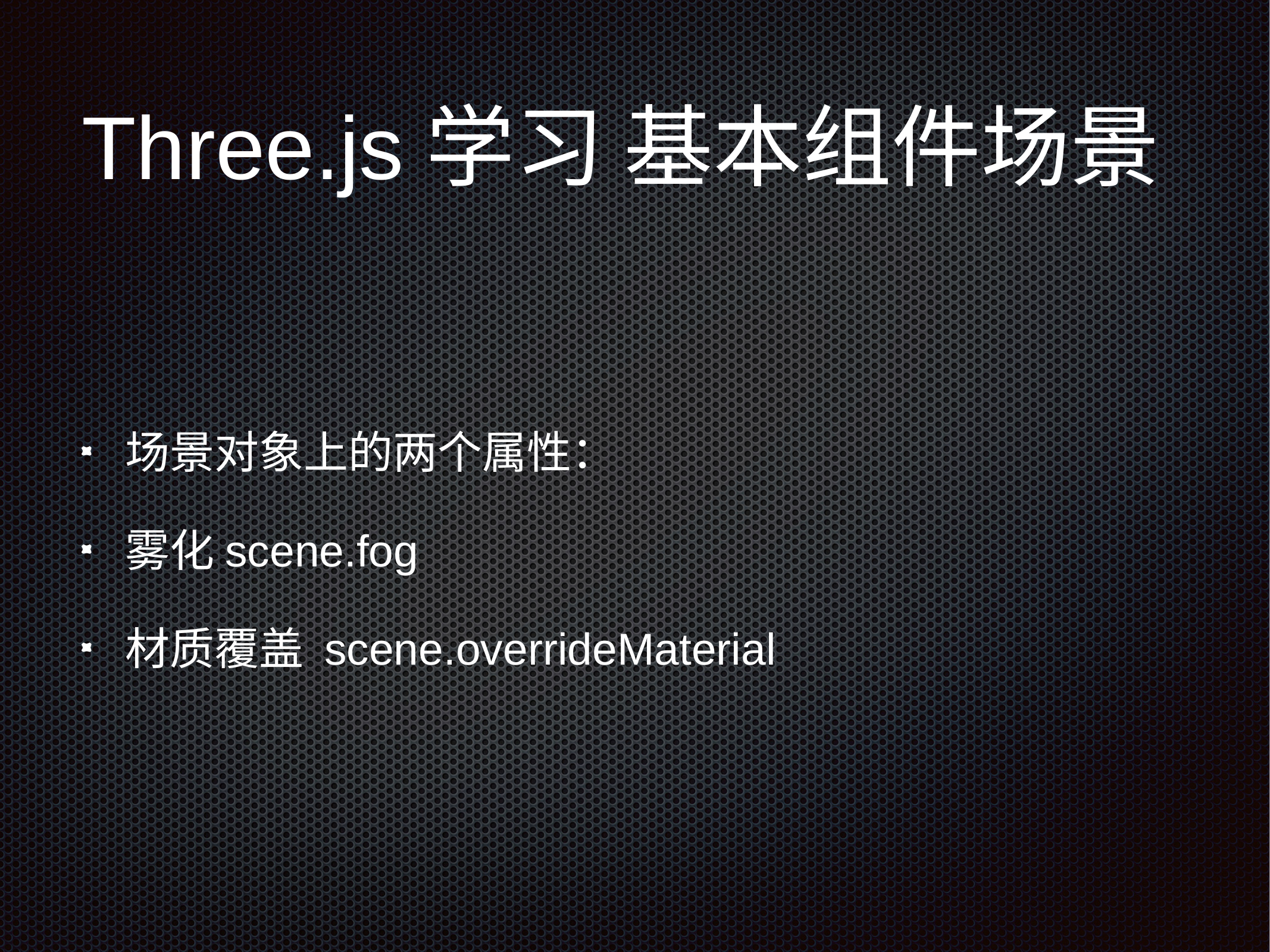

# Three.js学习 基本组件场景
场景对象上的两个属性：
雾化scene.fog
材质覆盖 scene.overrideMaterial